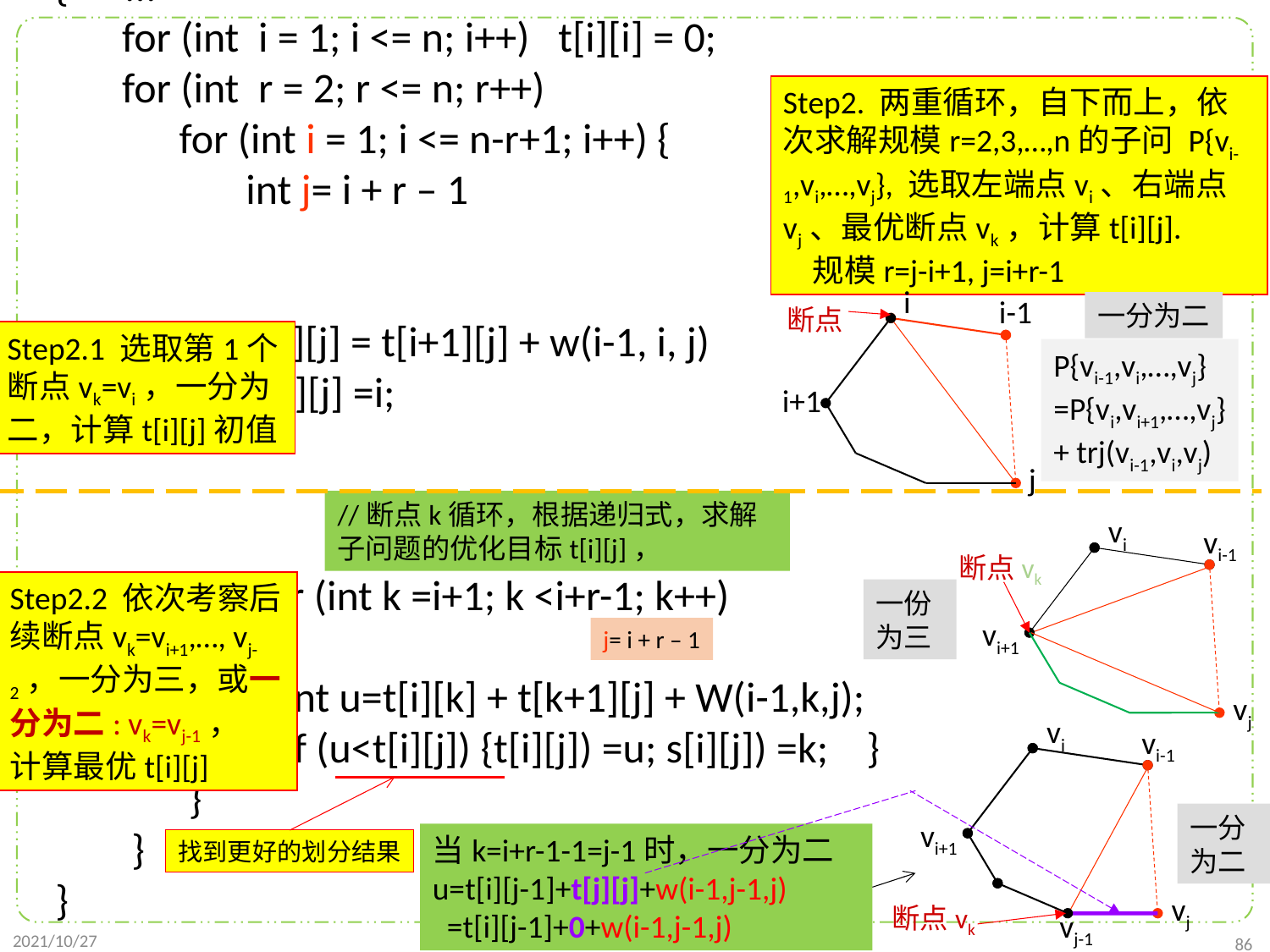

{      …
       for (int  i = 1; i <= n; i++)   t[i][i] = 0;
       for (int  r = 2; r <= n; r++)
             for (int i = 1; i <= n-r+1; i++) {
                    int j= i + r – 1

                     t[i][j] = t[i+1][j] + w(i-1, i, j)
                     s[i][j] =i;

                     for (int k =i+1; k <i+r-1; k++)
                     {
                        int u=t[i][k] + t[k+1][j] + W(i-1,k,j);
                        if (u<t[i][j]) {t[i][j]) =u; s[i][j]) =k;    }
              }
        }
}
Step2. 两重循环，自下而上，依次求解规模r=2,3,…,n的子问 P{vi-1,vi,…,vj}, 选取左端点vi、右端点vj、最优断点vk，计算t[i][j].
   规模r=j-i+1, j=i+r-1
i
i-1
断点

i+1

j

一分为二
Step2.1 选取第1个断点vk=vi，一分为二，计算t[i][j]初值
P{vi-1,vi,…,vj}
=P{vi,vi+1,…,vj}
+ trj(vi-1,vi,vj)
//断点k循环，根据递归式，求解子问题的优化目标t[i][j]，
vi
vi-1
断点vk

vi+1

vj

Step2.2 依次考察后续断点vk=vi+1,…, vj-2，一分为三，或一分为二: vk=vj-1，
计算最优t[i][j]
一份为三
j= i + r – 1
vi
vi-1

vi+1

vj
断点vk
vj-1

一分为二
当k=i+r-1-1=j-1时，一分为二
u=t[i][j-1]+t[j][j]+w(i-1,j-1,j)
  =t[i][j-1]+0+w(i-1,j-1,j)
找到更好的划分结果

2021/10/27
86